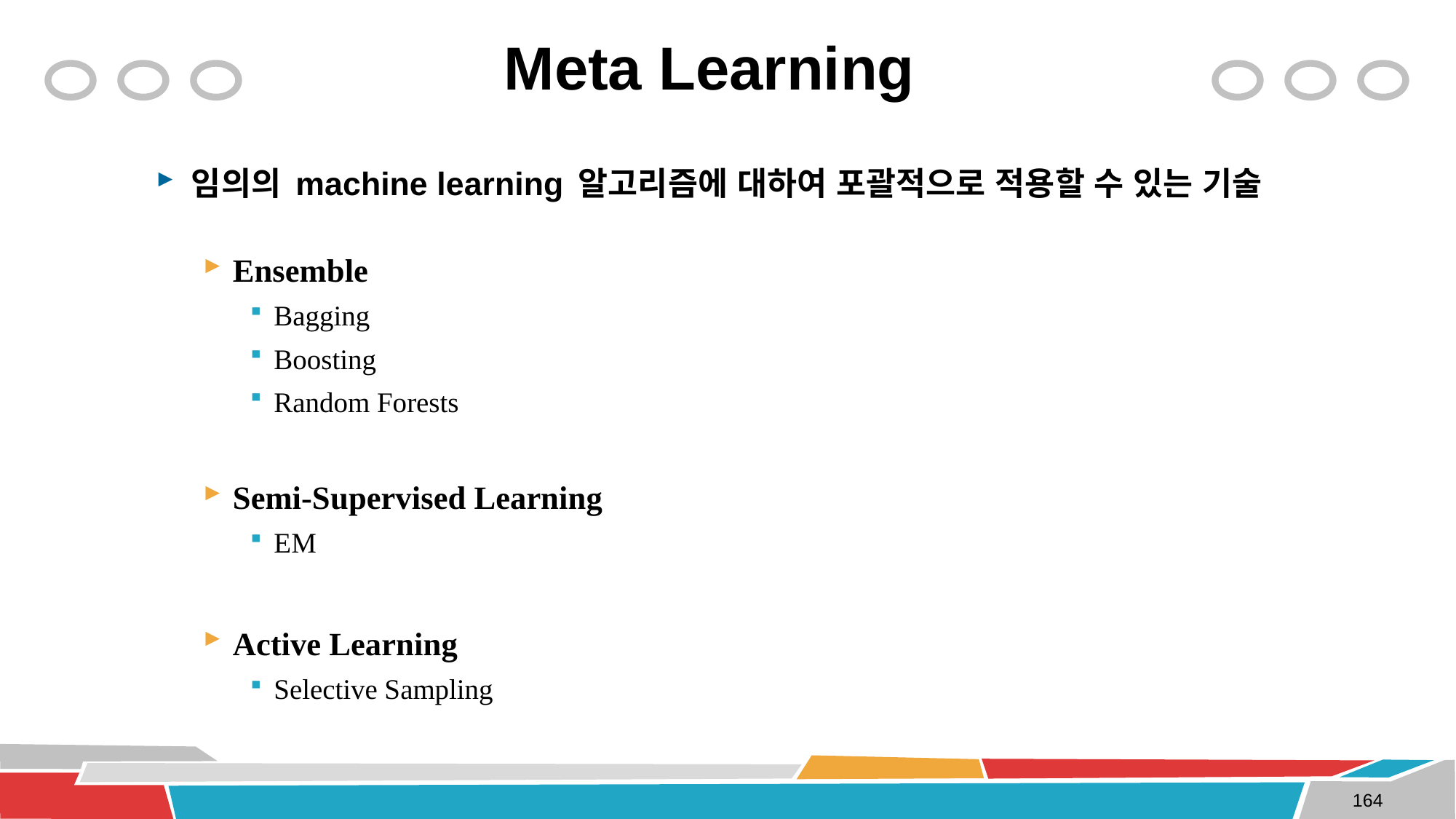

# Meta Learning
임의의 machine learning 알고리즘에 대하여 포괄적으로 적용할 수 있는 기술

Ensemble
Bagging
Boosting
Random Forests

Semi-Supervised Learning
EM

Active Learning
Selective Sampling

164